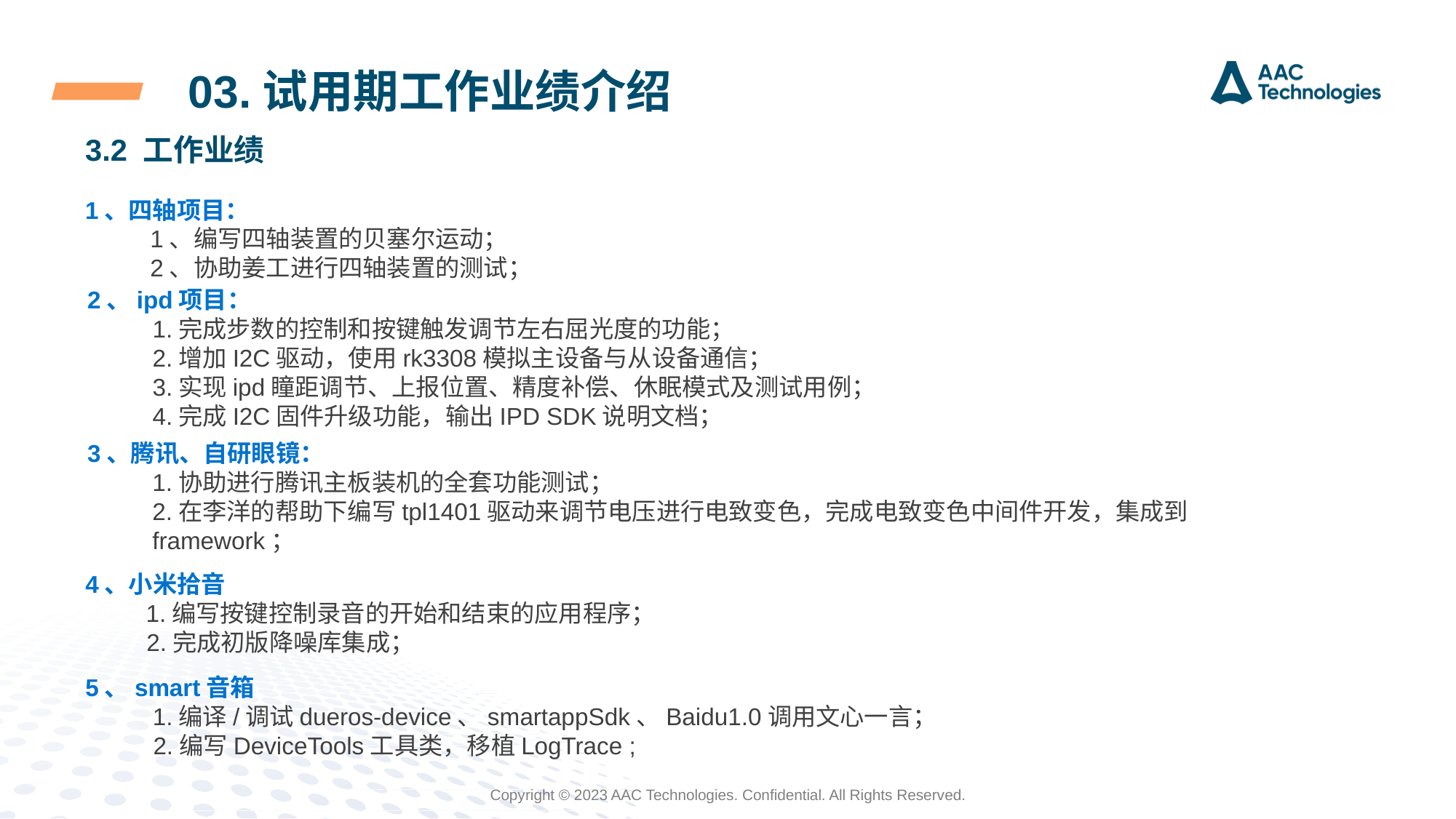

03.试用期工作业绩介绍
3.2 工作业绩
1、四轴项目：
1、编写四轴装置的贝塞尔运动；
2、协助姜工进行四轴装置的测试；
2、ipd项目：
1.完成步数的控制和按键触发调节左右屈光度的功能；
2.增加I2C驱动，使用rk3308模拟主设备与从设备通信；
3.实现ipd瞳距调节、上报位置、精度补偿、休眠模式及测试用例；
4.完成I2C固件升级功能，输出IPD SDK说明文档；
3、腾讯、自研眼镜：
1.协助进行腾讯主板装机的全套功能测试；
2.在李洋的帮助下编写tpl1401驱动来调节电压进行电致变色，完成电致变色中间件开发，集成到framework；
4、小米拾音
         1.编写按键控制录音的开始和结束的应用程序；
 2.完成初版降噪库集成；
5、smart音箱
          1.编译/调试dueros-device、smartappSdk、Baidu1.0调用文心一言；
  2.编写DeviceTools工具类，移植LogTrace ;